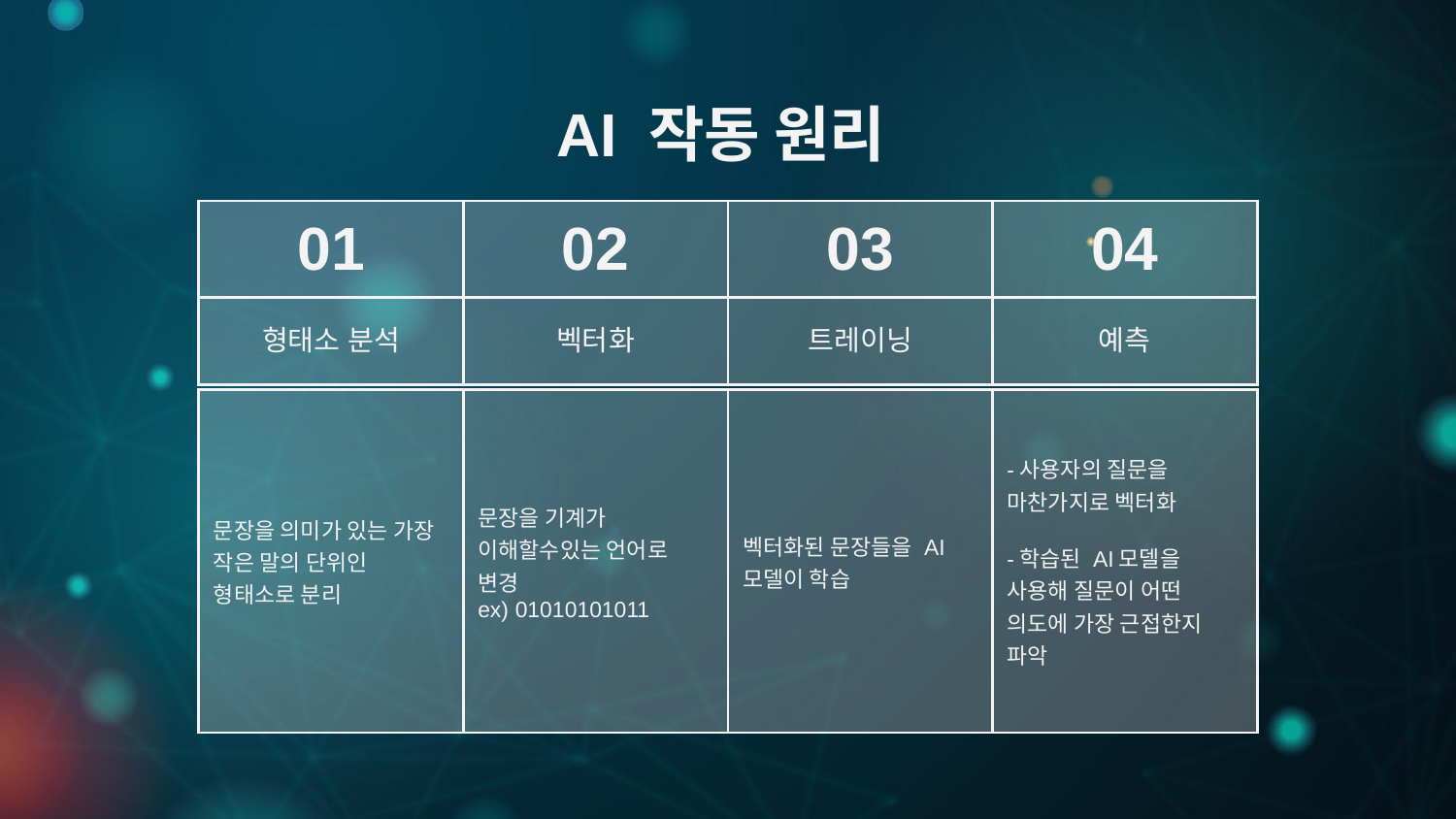

# AI 작동 원리
| 01 | 02 | 03 | 04 |
| --- | --- | --- | --- |
| 형태소 분석 | 벡터화 | 트레이닝 | 예측 |
| 문장을 의미가 있는 가장 작은 말의 단위인 형태소로 분리 | 문장을 기계가 이해할수있는 언어로 변경 ex) 01010101011 | 벡터화된 문장들을 AI모델이 학습 | -사용자의 질문을 마찬가지로 벡터화 -학습된 AI모델을 사용해 질문이 어떤 의도에 가장 근접한지 파악 |
| --- | --- | --- | --- |
|  |  |  |  |